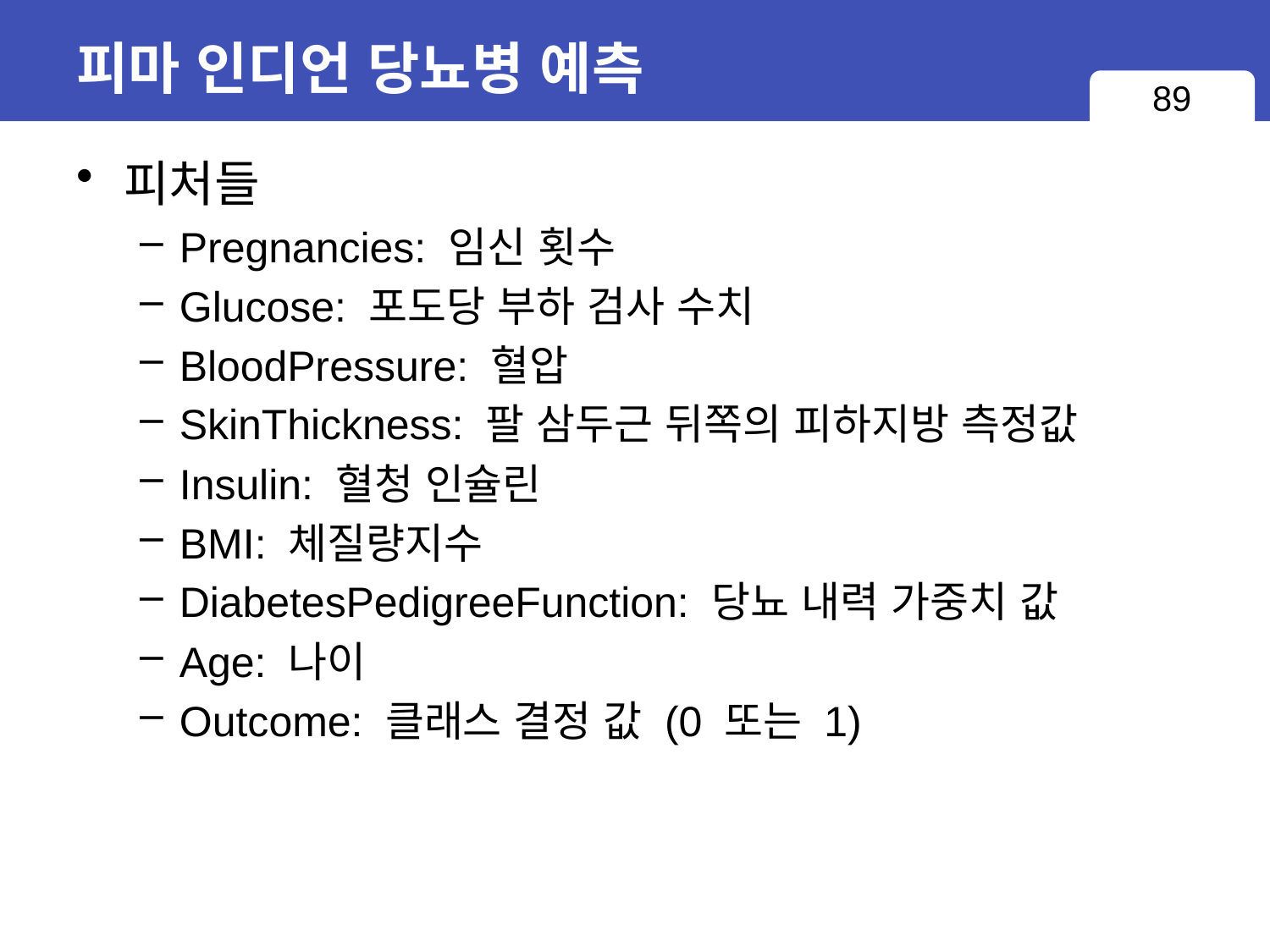

# 피마 인디언 당뇨병 예측
89
피처들
Pregnancies: 임신 횟수
Glucose: 포도당 부하 검사 수치
BloodPressure: 혈압
SkinThickness: 팔 삼두근 뒤쪽의 피하지방 측정값
Insulin: 혈청 인슐린
BMI: 체질량지수
DiabetesPedigreeFunction: 당뇨 내력 가중치 값
Age: 나이
Outcome: 클래스 결정 값 (0 또는 1)